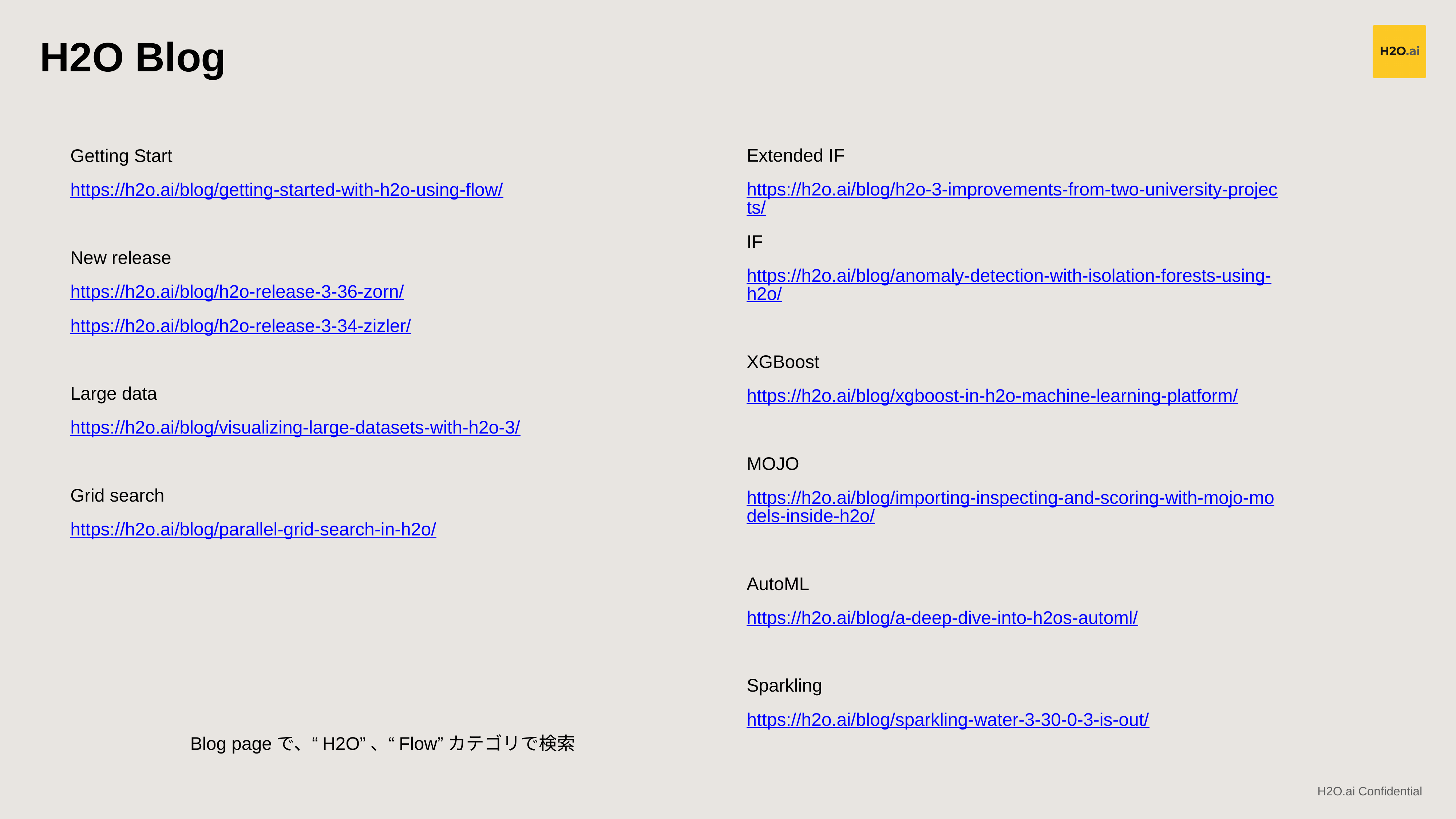

H2O Blog
Extended IF
https://h2o.ai/blog/h2o-3-improvements-from-two-university-projects/
IF
https://h2o.ai/blog/anomaly-detection-with-isolation-forests-using-h2o/

XGBoost
https://h2o.ai/blog/xgboost-in-h2o-machine-learning-platform/

MOJO
https://h2o.ai/blog/importing-inspecting-and-scoring-with-mojo-models-inside-h2o/

AutoML
https://h2o.ai/blog/a-deep-dive-into-h2os-automl/

Sparkling
https://h2o.ai/blog/sparkling-water-3-30-0-3-is-out/

Getting Start
https://h2o.ai/blog/getting-started-with-h2o-using-flow/

New release
https://h2o.ai/blog/h2o-release-3-36-zorn/
https://h2o.ai/blog/h2o-release-3-34-zizler/

Large data
https://h2o.ai/blog/visualizing-large-datasets-with-h2o-3/

Grid search
https://h2o.ai/blog/parallel-grid-search-in-h2o/

Blog pageで、“H2O”、“Flow”カテゴリで検索